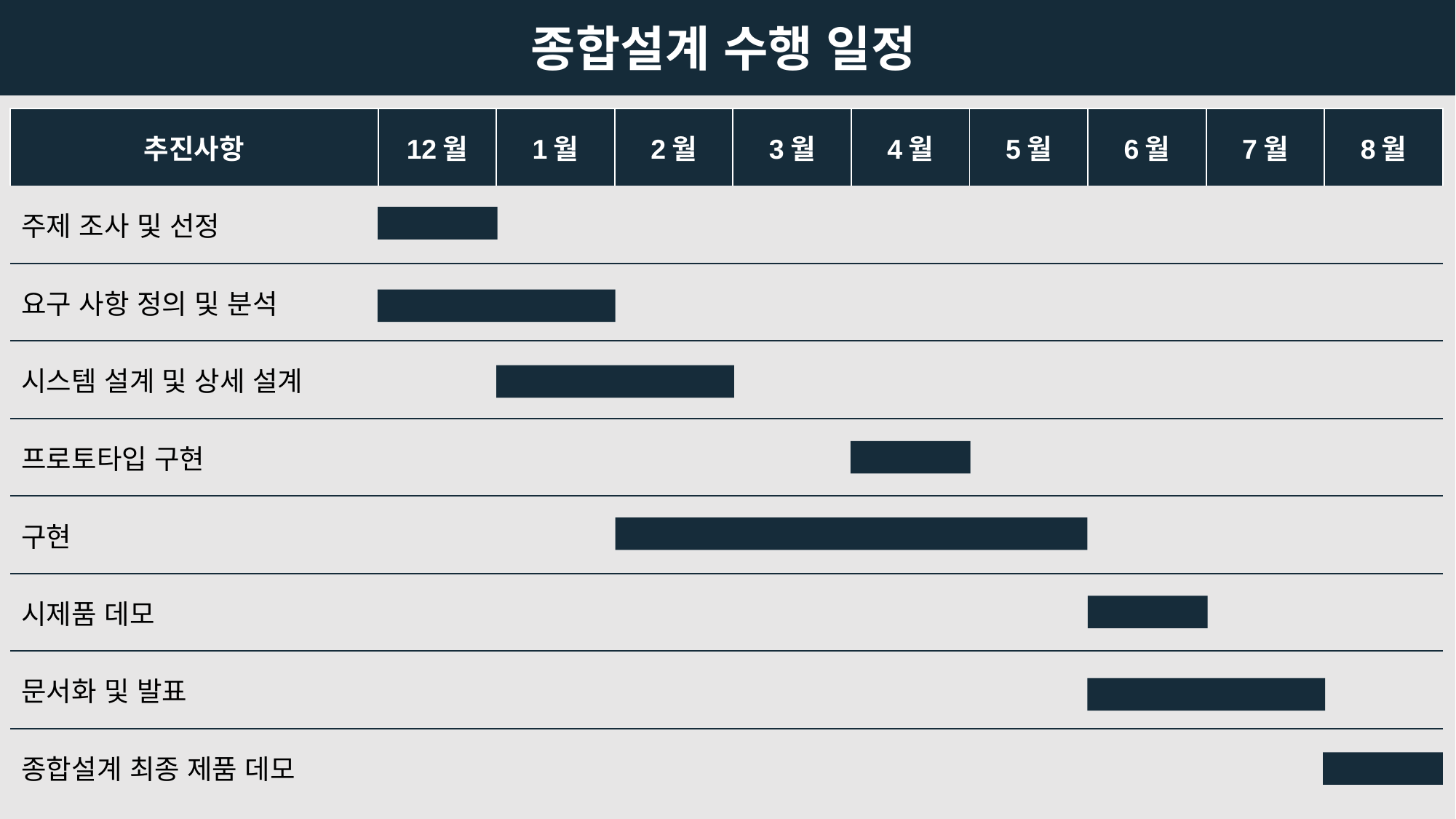

종합설계 수행 일정
| 추진사항 | 12월 | 1월 | 2월 | 3월 | 4월 | 5월 | 6월 | 7월 | 8월 |
| --- | --- | --- | --- | --- | --- | --- | --- | --- | --- |
| 주제 조사 및 선정 |  |  |  |  |  |  |  |  |  |
| 요구 사항 정의 및 분석 |  |  |  |  |  |  |  |  |  |
| 시스템 설계 및 상세 설계 |  |  |  |  |  |  |  |  |  |
| 프로토타입 구현 |  |  |  |  |  |  |  |  |  |
| 구현 |  |  |  |  |  |  |  |  |  |
| 시제품 데모 |  |  |  |  |  |  |  |  |  |
| 문서화 및 발표 |  |  |  |  |  |  |  |  |  |
| 종합설계 최종 제품 데모 |  |  |  |  |  |  |  |  |  |